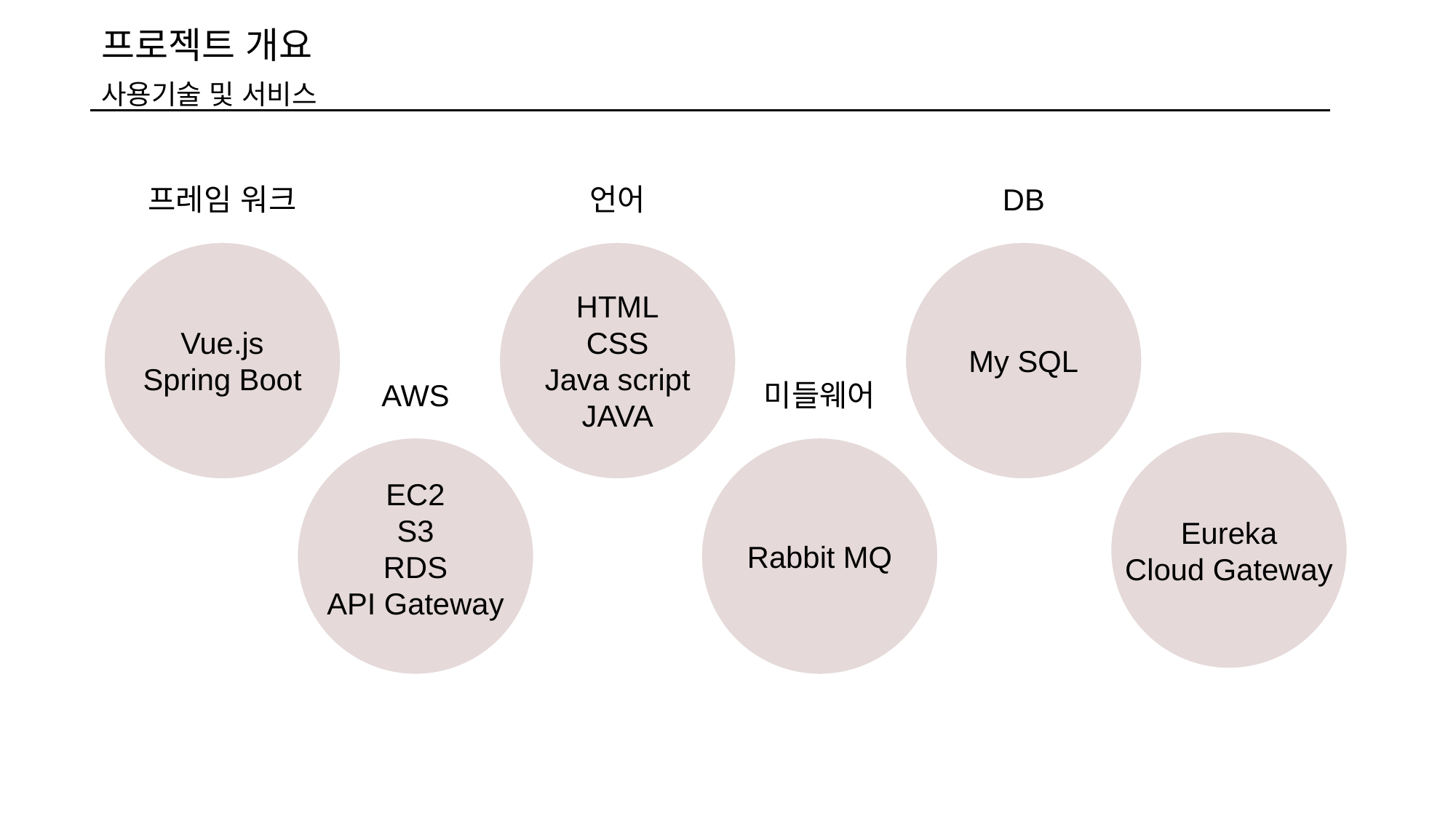

프로젝트 개요
사용기술 및 서비스
프레임 워크

Vue.js
Spring Boot
언어

HTML
CSS
Java script
JAVA
DB

My SQL
AWS

EC2
S3
RDS
API Gateway
미들웨어

Rabbit MQ

Eureka
Cloud Gateway